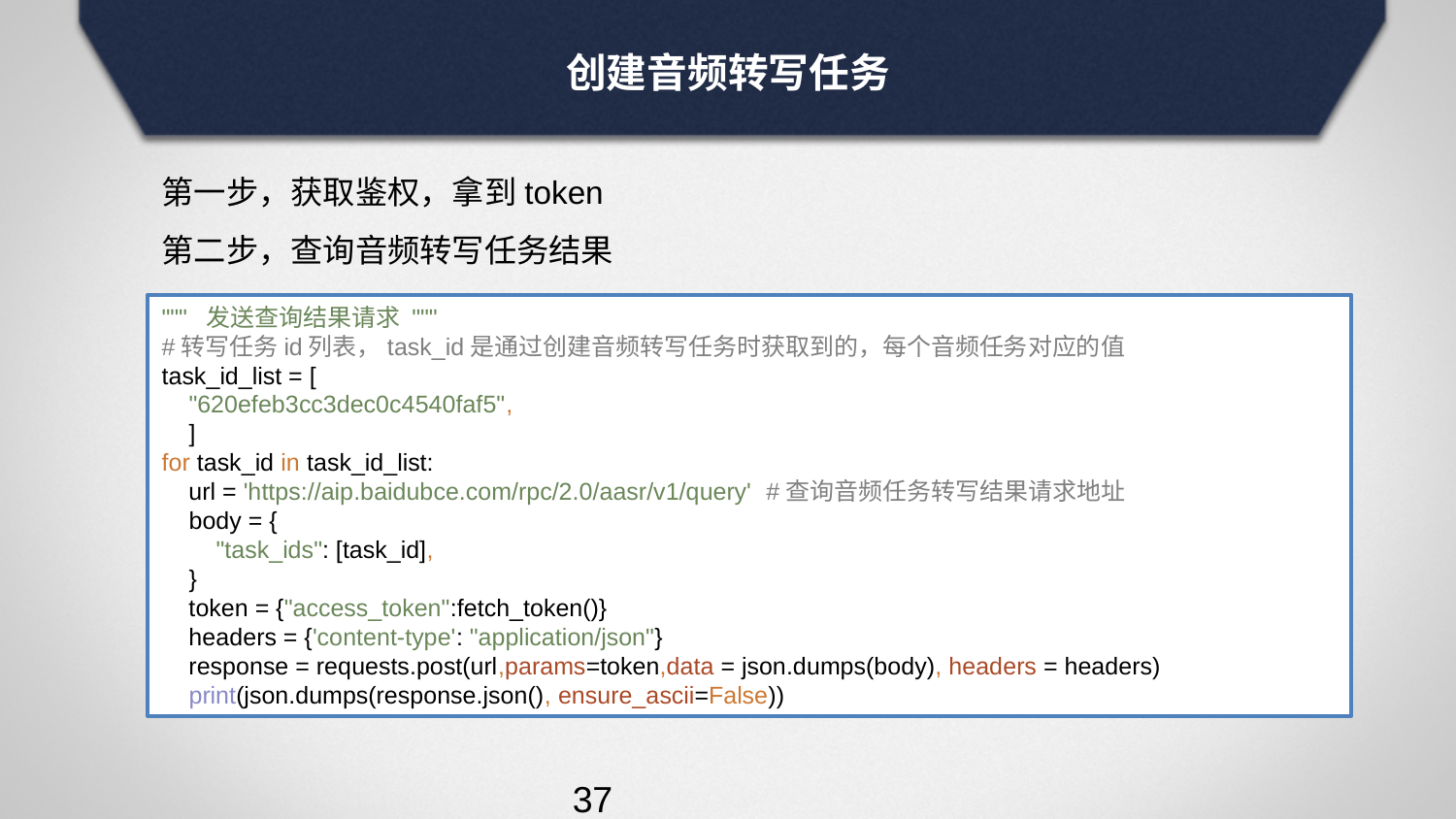

创建音频转写任务
第一步，获取鉴权，拿到token
第二步，查询音频转写任务结果
"""  发送查询结果请求 """
#转写任务id列表，task_id是通过创建音频转写任务时获取到的，每个音频任务对应的值
task_id_list = [
    "620efeb3cc3dec0c4540faf5",
    ]
for task_id in task_id_list:
    url = 'https://aip.baidubce.com/rpc/2.0/aasr/v1/query'  #查询音频任务转写结果请求地址
    body = {
        "task_ids": [task_id],
    }
    token = {"access_token":fetch_token()}
    headers = {'content-type': "application/json"}
    response = requests.post(url,params=token,data = json.dumps(body), headers = headers)
    print(json.dumps(response.json(), ensure_ascii=False))
37